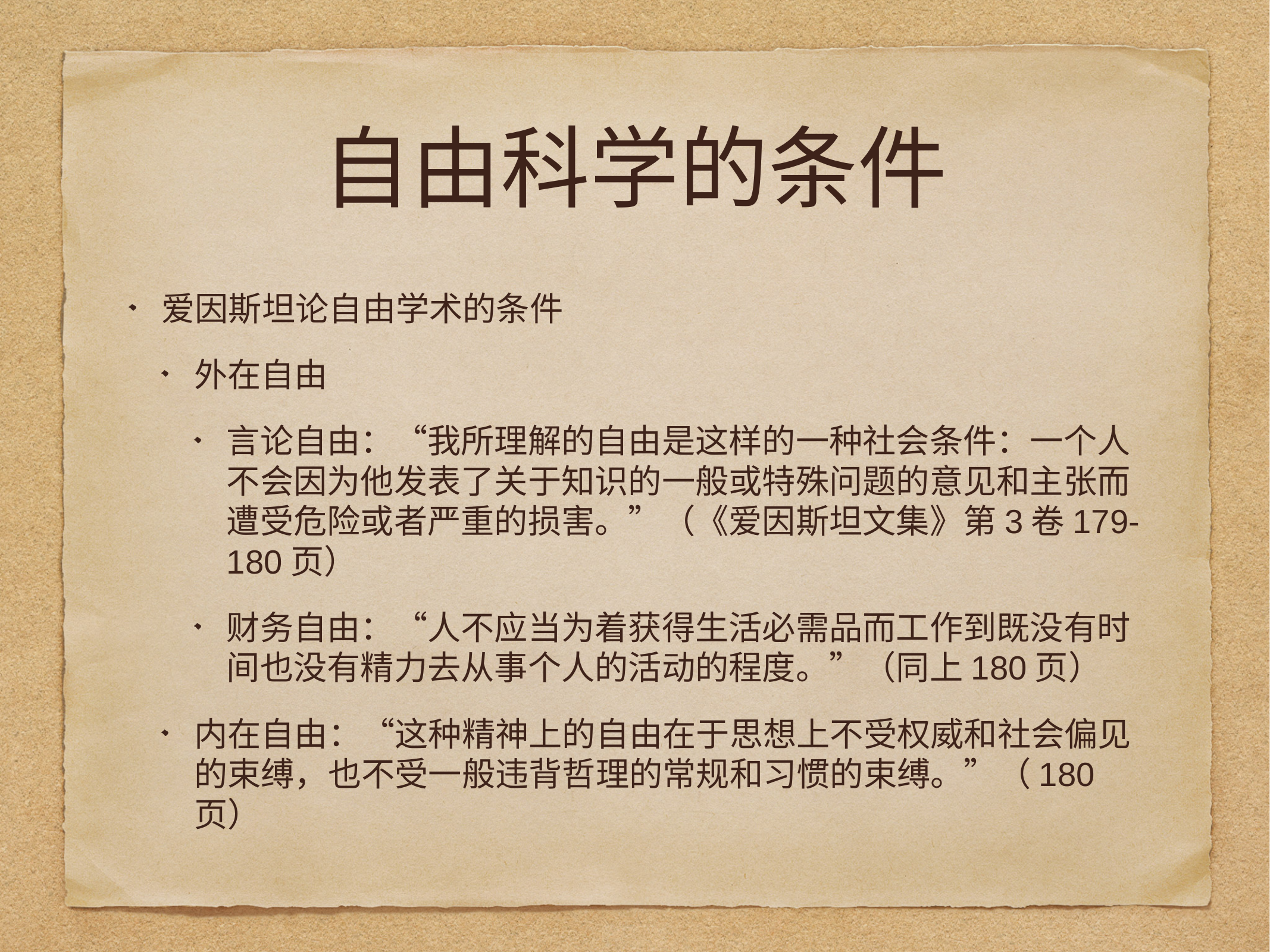

# 自由科学的条件
爱因斯坦论自由学术的条件
外在自由
言论自由：“我所理解的自由是这样的一种社会条件：一个人不会因为他发表了关于知识的一般或特殊问题的意见和主张而遭受危险或者严重的损害。”（《爱因斯坦文集》第3卷179-180页）
财务自由：“人不应当为着获得生活必需品而工作到既没有时间也没有精力去从事个人的活动的程度。”（同上180页）
内在自由：“这种精神上的自由在于思想上不受权威和社会偏见的束缚，也不受一般违背哲理的常规和习惯的束缚。”（180页）